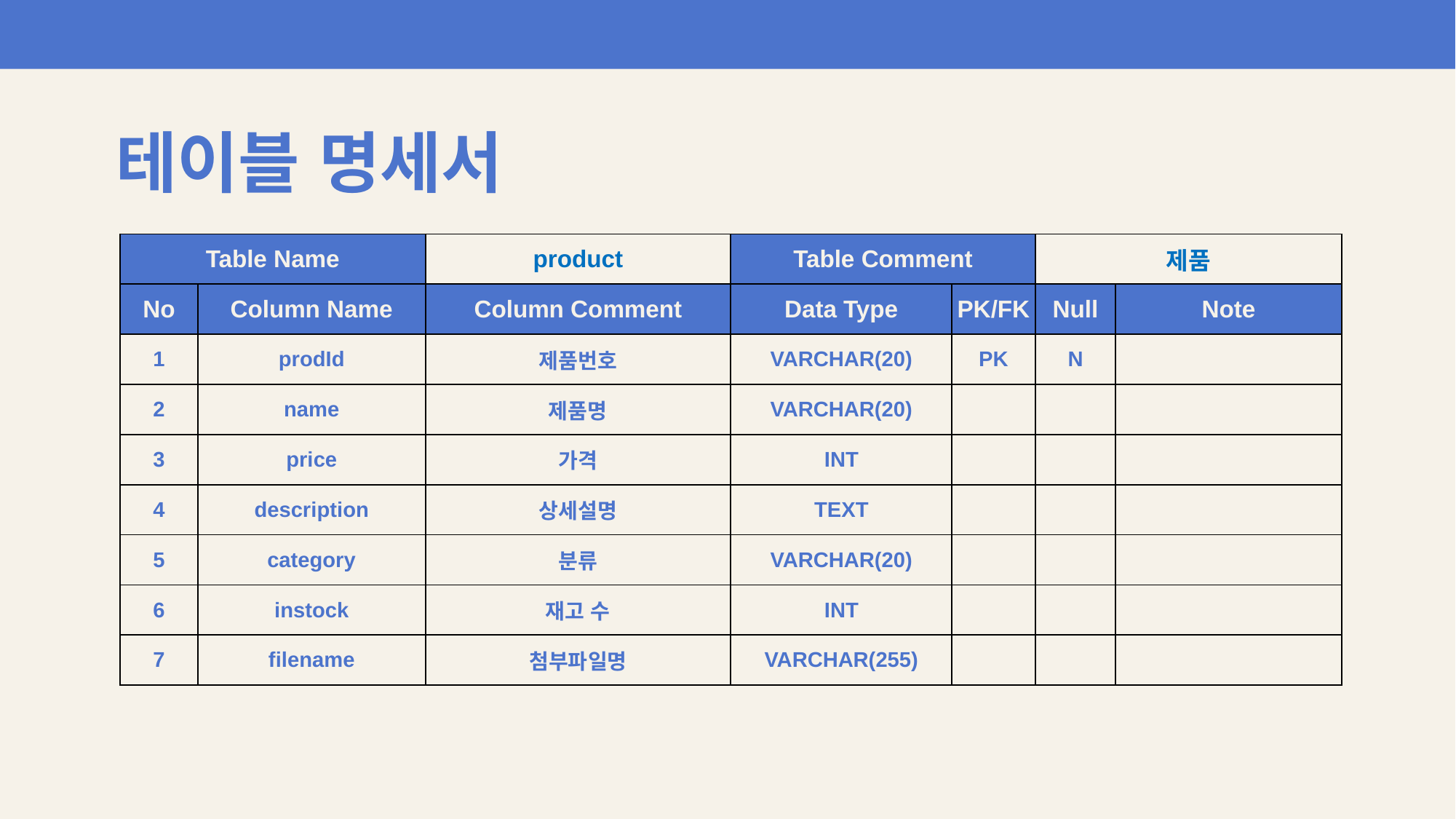

테이블 명세서
| Table Name |  | product | Table Comment |  | 제품 |  |
| --- | --- | --- | --- | --- | --- | --- |
| No | Column Name | Column Comment | Data Type | PK/FK | Null | Note |
| 1 | prodId | 제품번호 | VARCHAR(20) | PK | N |  |
| 2 | name | 제품명 | VARCHAR(20) |  |  |  |
| 3 | price | 가격 | INT |  |  |  |
| 4 | description | 상세설명 | TEXT |  |  |  |
| 5 | category | 분류 | VARCHAR(20) |  |  |  |
| 6 | instock | 재고 수 | INT |  |  |  |
| 7 | filename | 첨부파일명 | VARCHAR(255) |  |  |  |